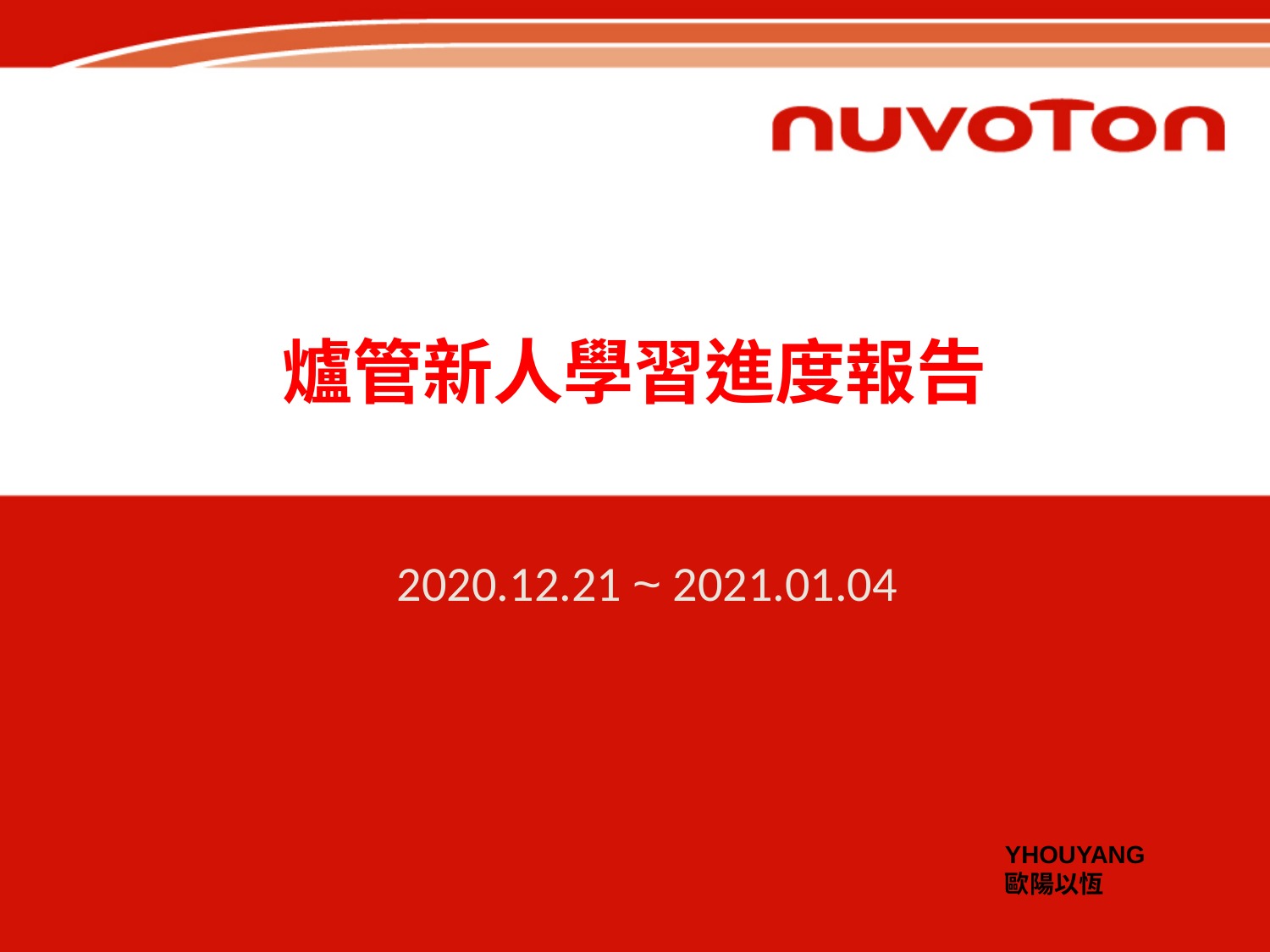

# 爐管新人學習進度報告
2020.12.21 ~ 2021.01.04
YHOUYANG
歐陽以恆